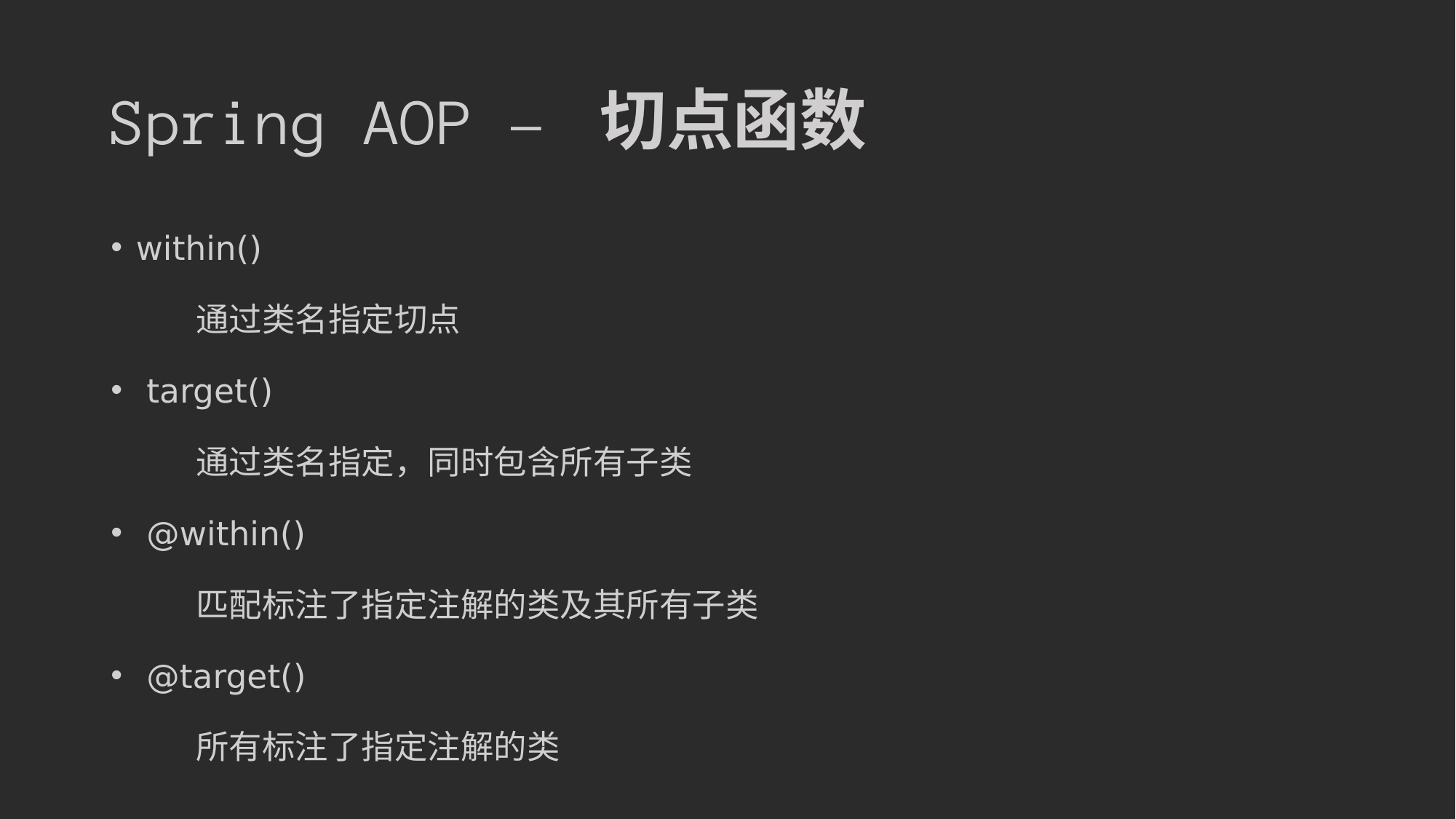

# Spring AOP – 切点函数
within()
	通过类名指定切点
 target()
	通过类名指定，同时包含所有子类
 @within()
	匹配标注了指定注解的类及其所有子类
 @target()
	所有标注了指定注解的类